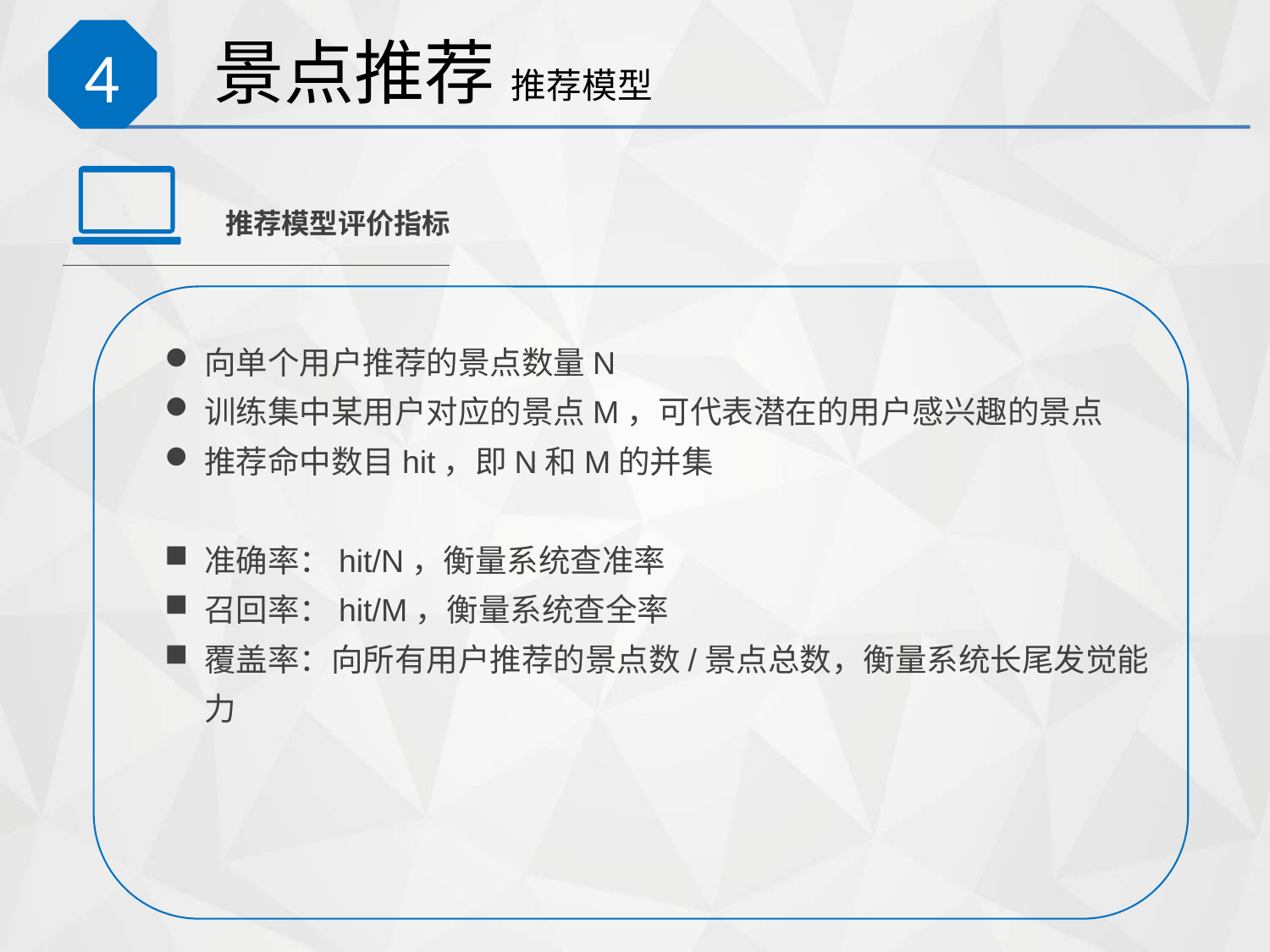

# 景点推荐 推荐模型
4

推荐模型评价指标

向单个用户推荐的景点数量N
训练集中某用户对应的景点M，可代表潜在的用户感兴趣的景点
推荐命中数目hit，即N和M的并集

准确率：hit/N，衡量系统查准率
召回率：hit/M，衡量系统查全率
覆盖率：向所有用户推荐的景点数/景点总数，衡量系统长尾发觉能力